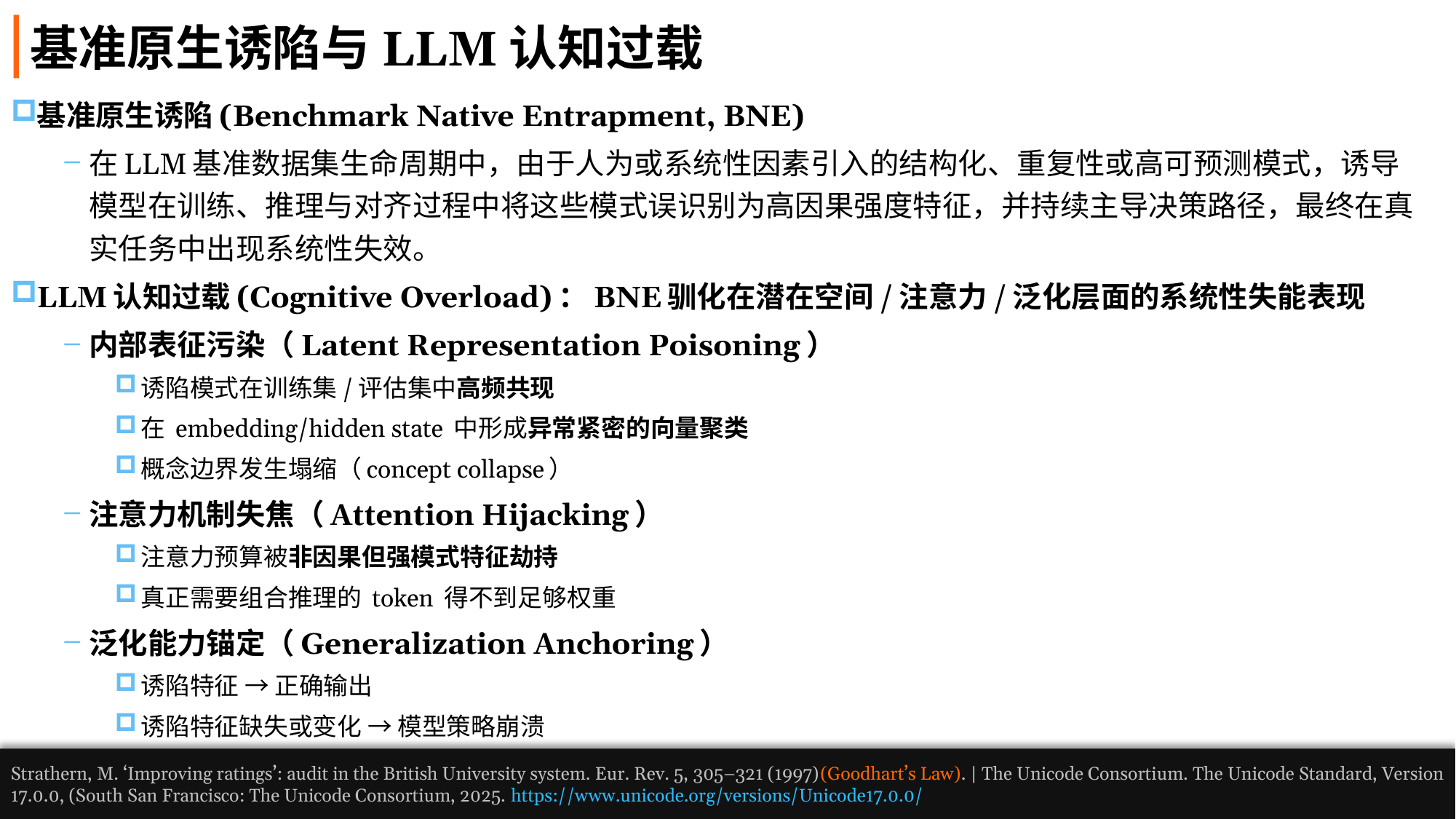

# 基准原生诱陷与LLM认知过载
基准原生诱陷(Benchmark Native Entrapment, BNE)
在LLM基准数据集生命周期中，由于人为或系统性因素引入的结构化、重复性或高可预测模式，诱导模型在训练、推理与对齐过程中将这些模式误识别为高因果强度特征，并持续主导决策路径，最终在真实任务中出现系统性失效。
LLM认知过载(Cognitive Overload)：BNE驯化在潜在空间/注意力/泛化层面的系统性失能表现
内部表征污染（Latent Representation Poisoning）
诱陷模式在训练集/评估集中高频共现
在 embedding/hidden state 中形成异常紧密的向量聚类
概念边界发生塌缩（concept collapse）
注意力机制失焦（Attention Hijacking）
注意力预算被非因果但强模式特征劫持
真正需要组合推理的 token 得不到足够权重
泛化能力锚定（Generalization Anchoring）
诱陷特征 → 正确输出
诱陷特征缺失或变化 → 模型策略崩溃
Strathern, M. ‘Improving ratings’: audit in the British University system. Eur. Rev. 5, 305–321 (1997)(Goodhart’s Law). | The Unicode Consortium. The Unicode Standard, Version 17.0.0, (South San Francisco: The Unicode Consortium, 2025. https://www.unicode.org/versions/Unicode17.0.0/